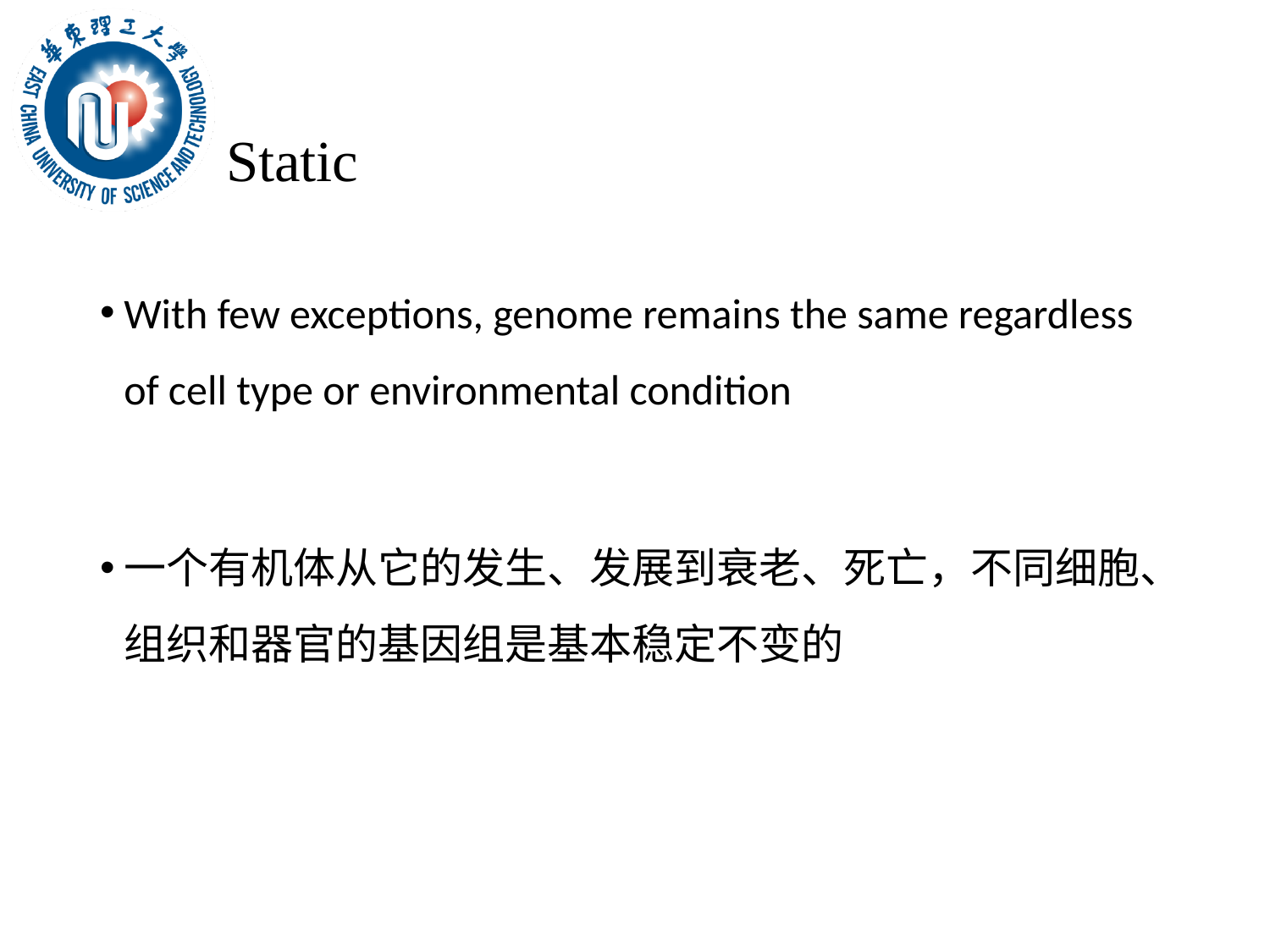

# Static
With few exceptions, genome remains the same regardless of cell type or environmental condition

一个有机体从它的发生、发展到衰老、死亡，不同细胞、组织和器官的基因组是基本稳定不变的